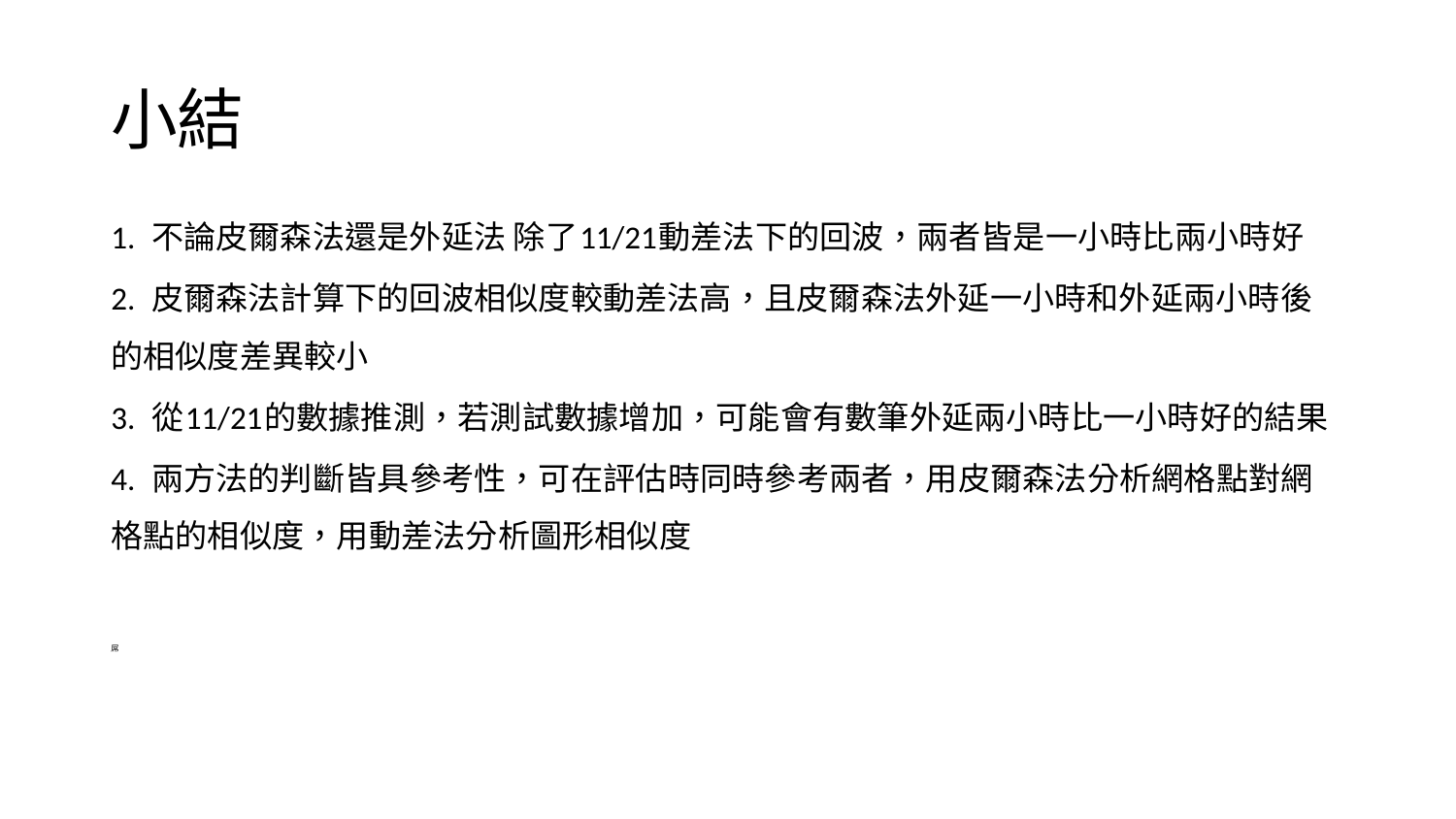

# 小結
1.  不論皮爾森法還是外延法 除了11/21動差法下的回波，兩者皆是一小時比兩小時好
2.  皮爾森法計算下的回波相似度較動差法高，且皮爾森法外延一小時和外延兩小時後的相似度差異較小
3.  從11/21的數據推測，若測試數據增加，可能會有數筆外延兩小時比一小時好的結果
4.  兩方法的判斷皆具參考性，可在評估時同時參考兩者，用皮爾森法分析網格點對網格點的相似度，用動差法分析圖形相似度

屌